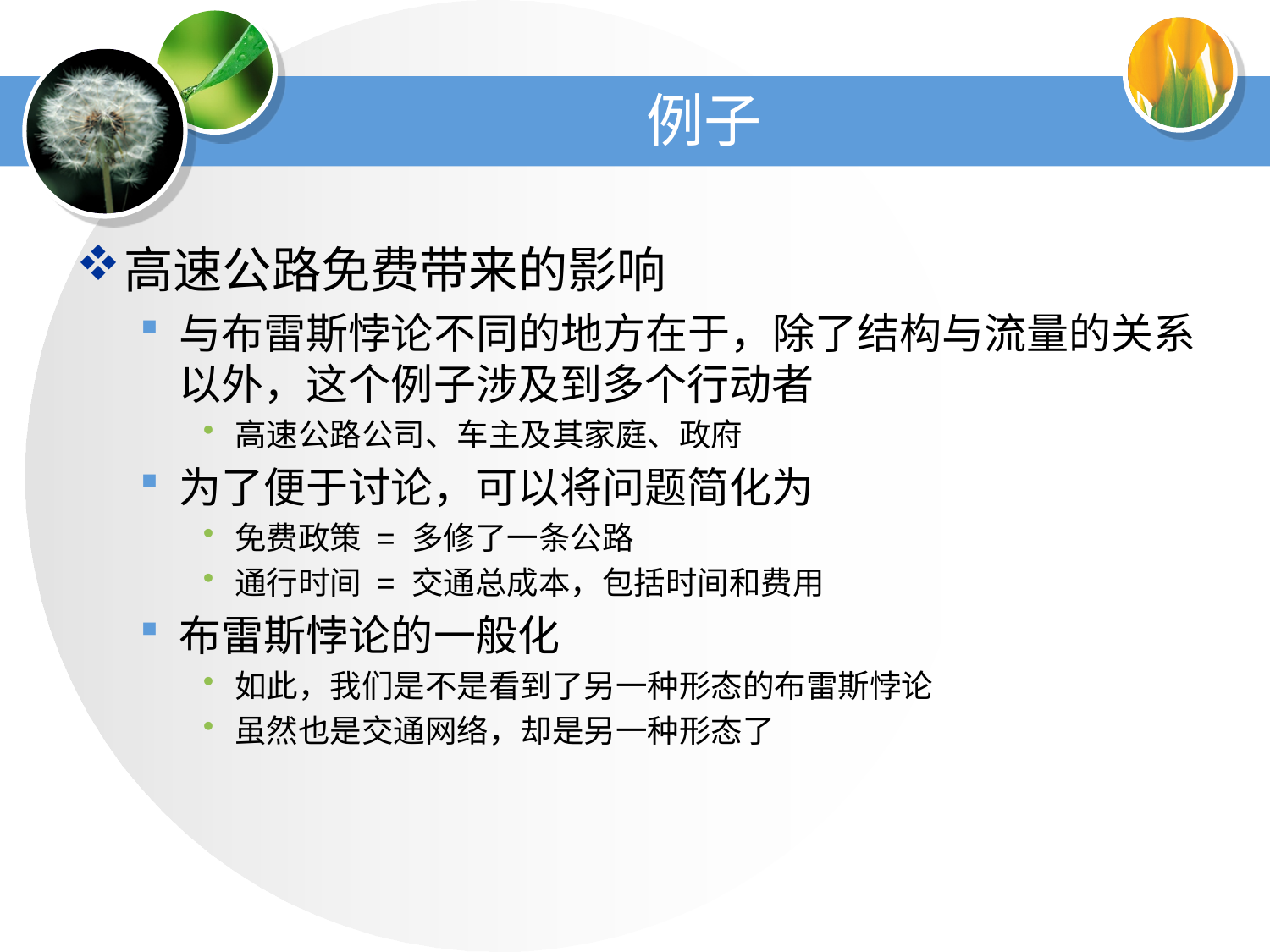

# 例子
高速公路免费带来的影响
与布雷斯悖论不同的地方在于，除了结构与流量的关系以外，这个例子涉及到多个行动者
高速公路公司、车主及其家庭、政府
为了便于讨论，可以将问题简化为
免费政策 = 多修了一条公路
通行时间 = 交通总成本，包括时间和费用
布雷斯悖论的一般化
如此，我们是不是看到了另一种形态的布雷斯悖论
虽然也是交通网络，却是另一种形态了